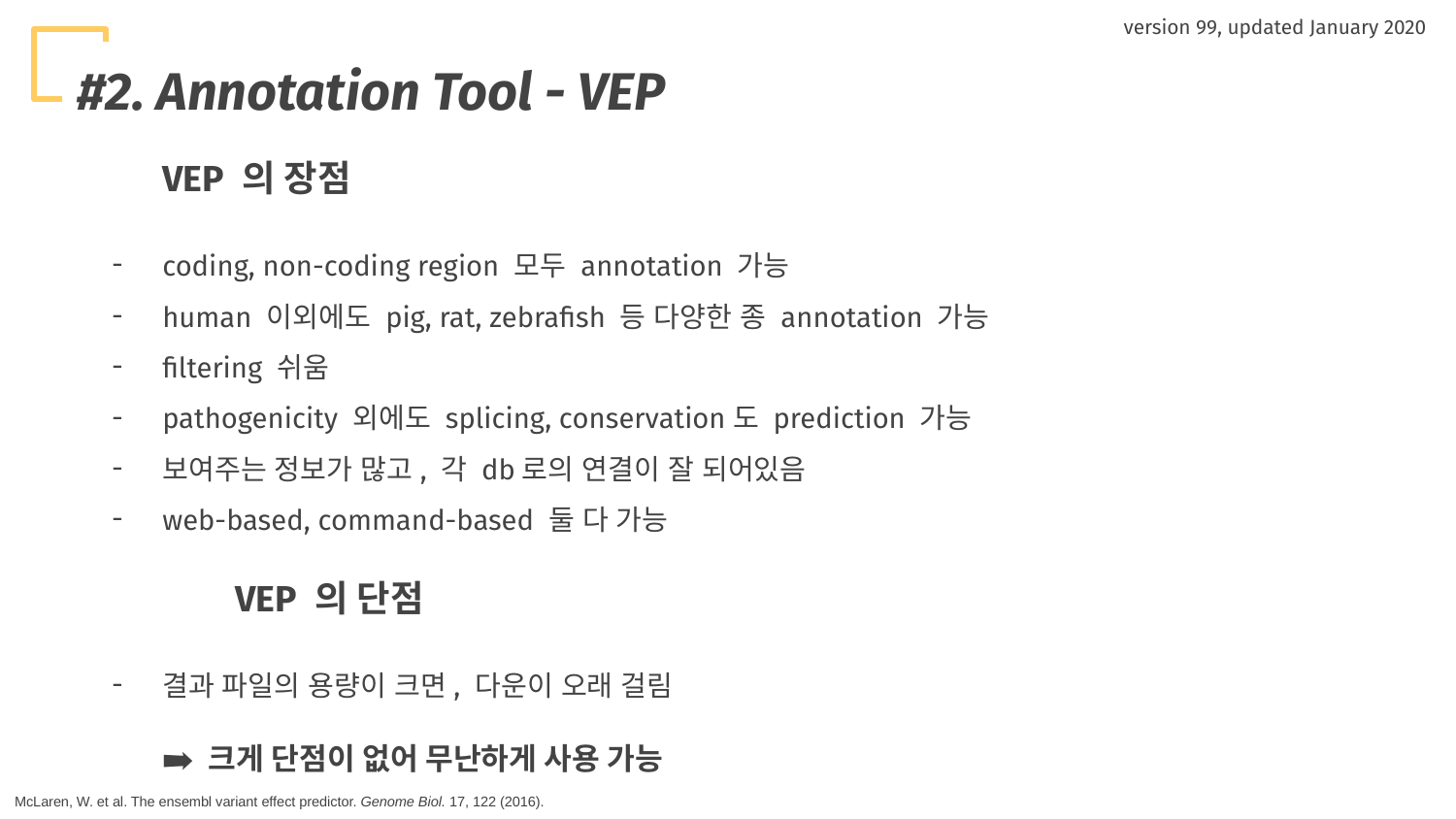

version 99, updated January 2020

#2. Annotation Tool - VEP
VEP 의 장점
coding, non-coding region 모두 annotation 가능
human 이외에도 pig, rat, zebrafish 등 다양한 종 annotation 가능
filtering 쉬움
pathogenicity 외에도 splicing, conservation도 prediction 가능
보여주는 정보가 많고, 각 db로의 연결이 잘 되어있음
web-based, command-based 둘 다 가능
	VEP 의 단점
결과 파일의 용량이 크면, 다운이 오래 걸림
➡ 크게 단점이 없어 무난하게 사용 가능

McLaren, W. et al. The ensembl variant effect predictor. Genome Biol. 17, 122 (2016).